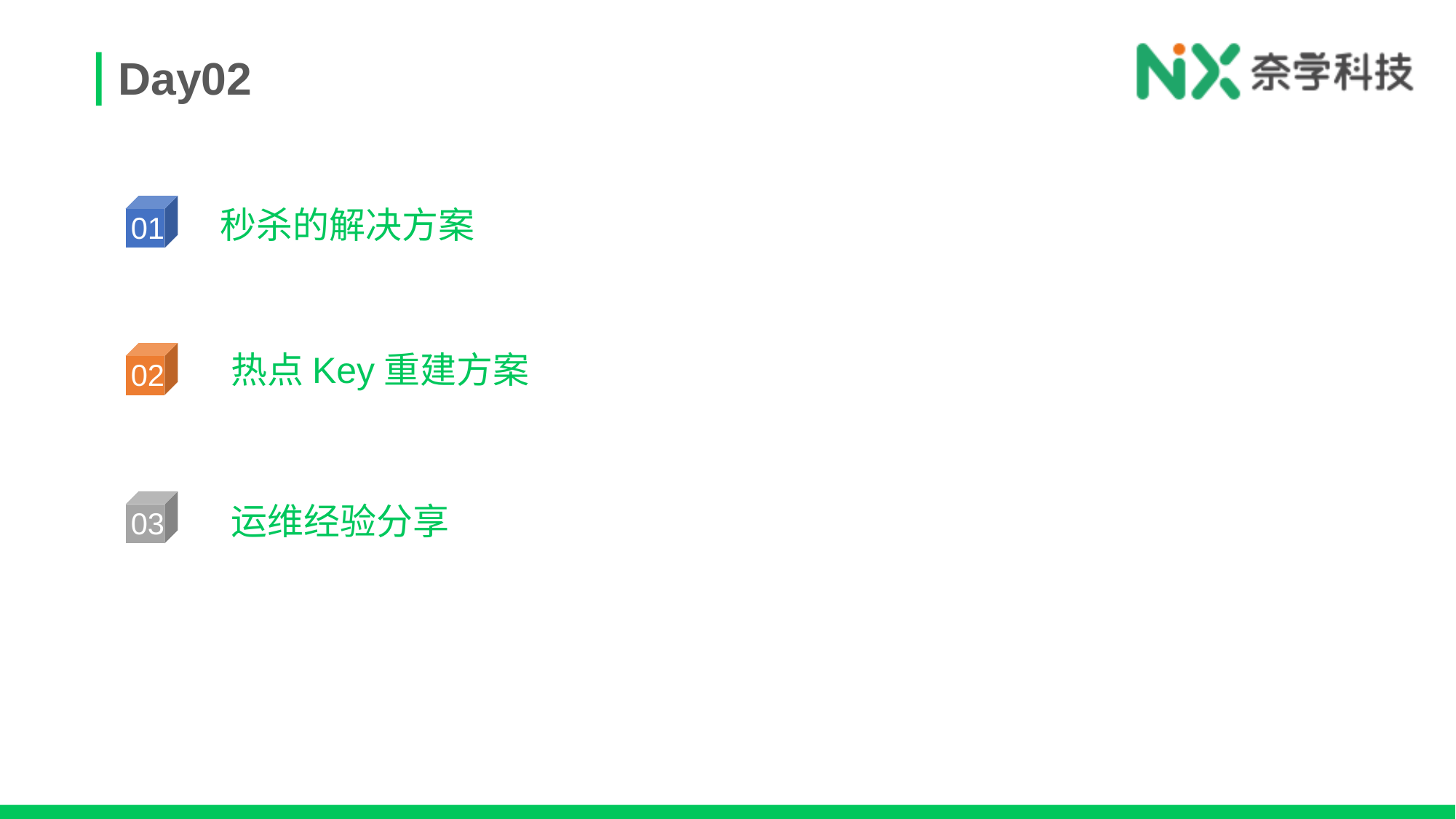

# Day02
秒杀的解决方案

01
热点Key重建方案

02
运维经验分享

03